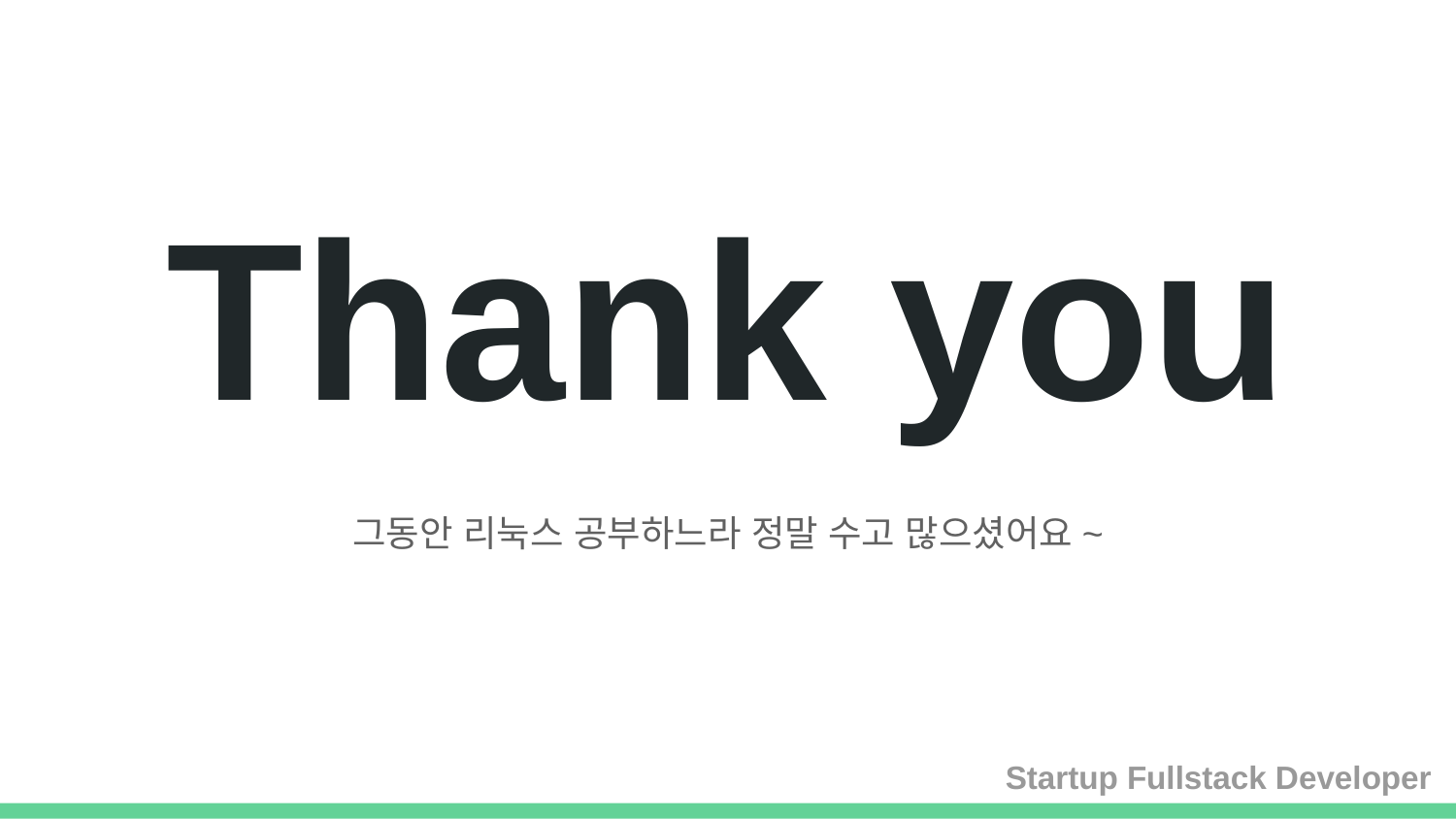

# Thank you
그동안 리눅스 공부하느라 정말 수고 많으셨어요~